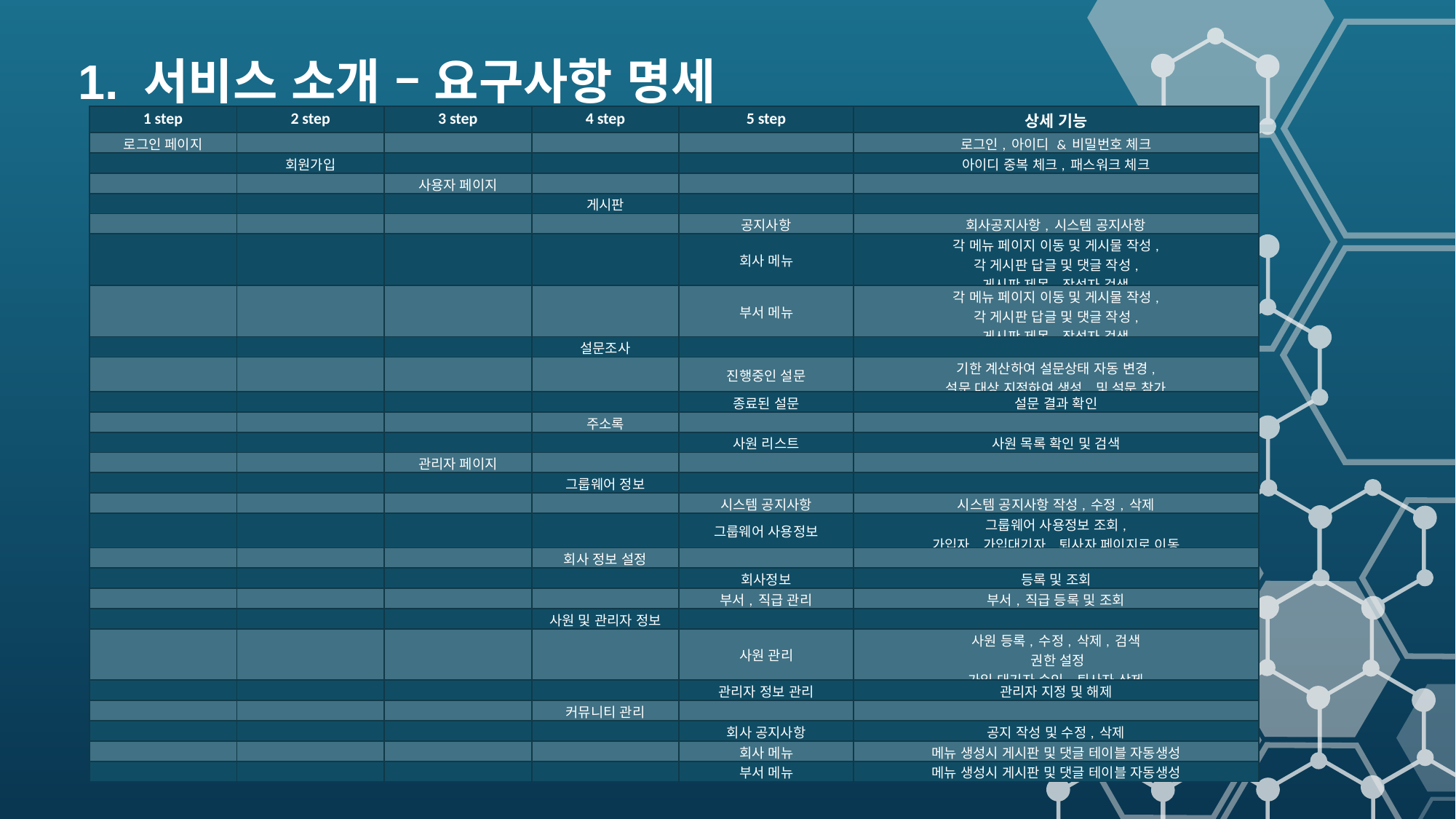

1. 서비스 소개 – 요구사항 명세
| 1 step | 2 step | 3 step | 4 step | 5 step | 상세 기능 |
| --- | --- | --- | --- | --- | --- |
| 로그인 페이지 |  |  |  |  | 로그인, 아이디 & 비밀번호 체크 |
|  | 회원가입 |  |  |  | 아이디 중복 체크, 패스워크 체크 |
|  |  | 사용자 페이지 |  |  |  |
|  |  |  | 게시판 |  |  |
|  |  |  |  | 공지사항 | 회사공지사항, 시스템 공지사항 |
|  |  |  |  | 회사 메뉴 | 각 메뉴 페이지 이동 및 게시물 작성, 각 게시판 답글 및 댓글 작성, 게시판 제목, 작성자 검색 |
|  |  |  |  | 부서 메뉴 | 각 메뉴 페이지 이동 및 게시물 작성, 각 게시판 답글 및 댓글 작성, 게시판 제목, 작성자 검색 |
|  |  |  | 설문조사 |  |  |
|  |  |  |  | 진행중인 설문 | 기한 계산하여 설문상태 자동 변경, 설문 대상 지정하여 생성, 및 설문 참가 |
|  |  |  |  | 종료된 설문 | 설문 결과 확인 |
|  |  |  | 주소록 |  |  |
|  |  |  |  | 사원 리스트 | 사원 목록 확인 및 검색 |
|  |  | 관리자 페이지 |  |  |  |
|  |  |  | 그룹웨어 정보 |  |  |
|  |  |  |  | 시스템 공지사항 | 시스템 공지사항 작성, 수정, 삭제 |
|  |  |  |  | 그룹웨어 사용정보 | 그룹웨어 사용정보 조회, 가입자, 가입대기자, 퇴사자 페이지로 이동 |
|  |  |  | 회사 정보 설정 |  |  |
|  |  |  |  | 회사정보 | 등록 및 조회 |
|  |  |  |  | 부서, 직급 관리 | 부서, 직급 등록 및 조회 |
|  |  |  | 사원 및 관리자 정보 |  |  |
|  |  |  |  | 사원 관리 | 사원 등록, 수정, 삭제, 검색 권한 설정 가입 대기자 승인, 퇴사자 삭제 |
|  |  |  |  | 관리자 정보 관리 | 관리자 지정 및 해제 |
|  |  |  | 커뮤니티 관리 |  |  |
|  |  |  |  | 회사 공지사항 | 공지 작성 및 수정, 삭제 |
|  |  |  |  | 회사 메뉴 | 메뉴 생성시 게시판 및 댓글 테이블 자동생성 |
|  |  |  |  | 부서 메뉴 | 메뉴 생성시 게시판 및 댓글 테이블 자동생성 |